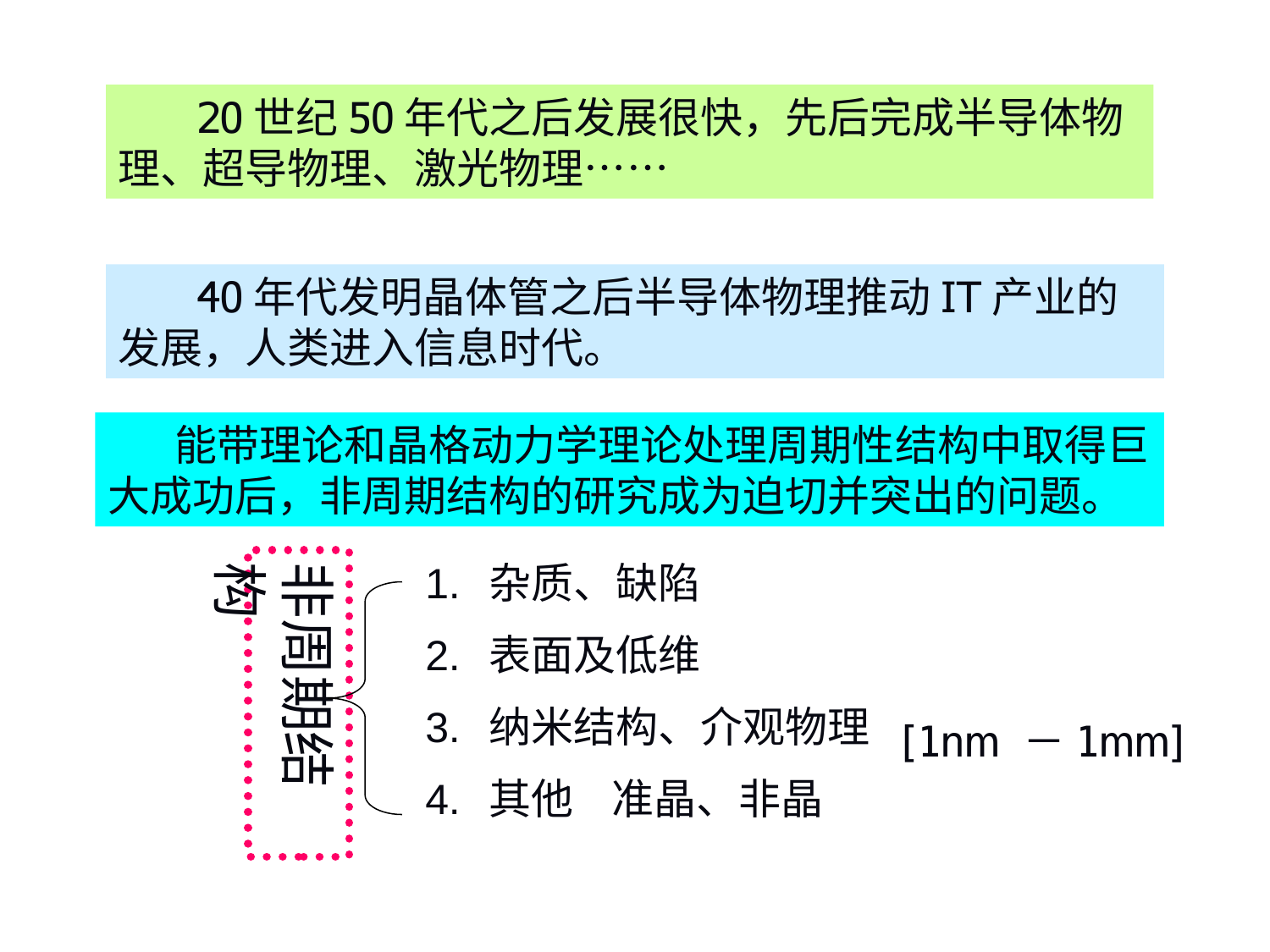

20世纪50年代之后发展很快，先后完成半导体物理、超导物理、激光物理……
      40年代发明晶体管之后半导体物理推动IT产业的发展，人类进入信息时代。
      能带理论和晶格动力学理论处理周期性结构中取得巨大成功后，非周期结构的研究成为迫切并突出的问题。
非周期结构
杂质、缺陷
表面及低维
纳米结构、介观物理
其他    准晶、非晶

[1nm －1mm]